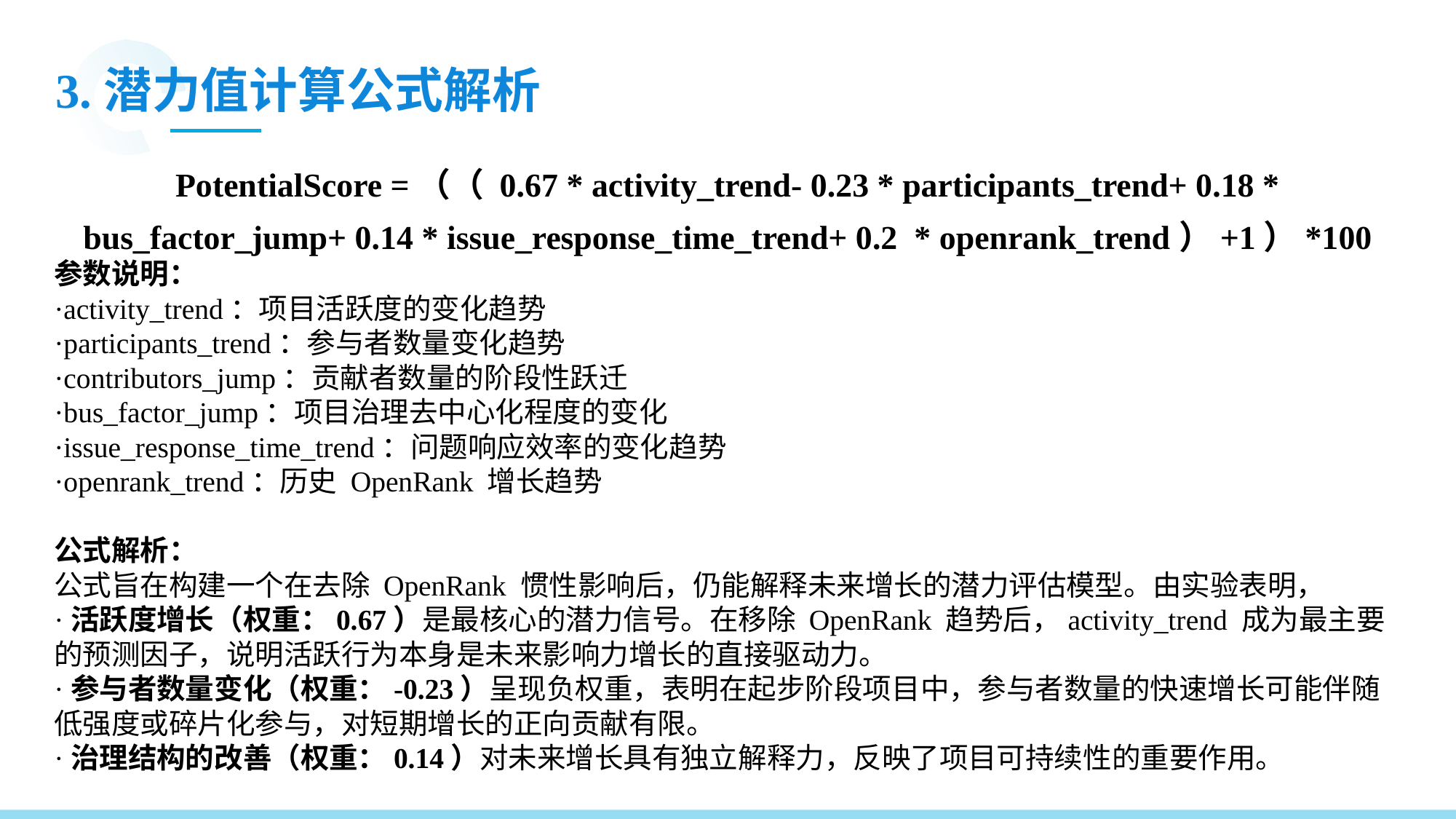

3.潜力值计算公式解析
PotentialScore =（（ 0.67 * activity_trend- 0.23 * participants_trend+ 0.18 * bus_factor_jump+ 0.14 * issue_response_time_trend+ 0.2  * openrank_trend）+1）*100
参数说明：
·activity_trend：项目活跃度的变化趋势
·participants_trend：参与者数量变化趋势
·contributors_jump：贡献者数量的阶段性跃迁
·bus_factor_jump：项目治理去中心化程度的变化
·issue_response_time_trend：问题响应效率的变化趋势
·openrank_trend：历史 OpenRank 增长趋势

公式解析：
公式旨在构建一个在去除 OpenRank 惯性影响后，仍能解释未来增长的潜力评估模型。由实验表明，
·活跃度增长（权重：0.67）是最核心的潜力信号。在移除 OpenRank 趋势后，activity_trend 成为最主要的预测因子，说明活跃行为本身是未来影响力增长的直接驱动力。
·参与者数量变化（权重：-0.23）呈现负权重，表明在起步阶段项目中，参与者数量的快速增长可能伴随低强度或碎片化参与，对短期增长的正向贡献有限。
·治理结构的改善（权重：0.14）对未来增长具有独立解释力，反映了项目可持续性的重要作用。